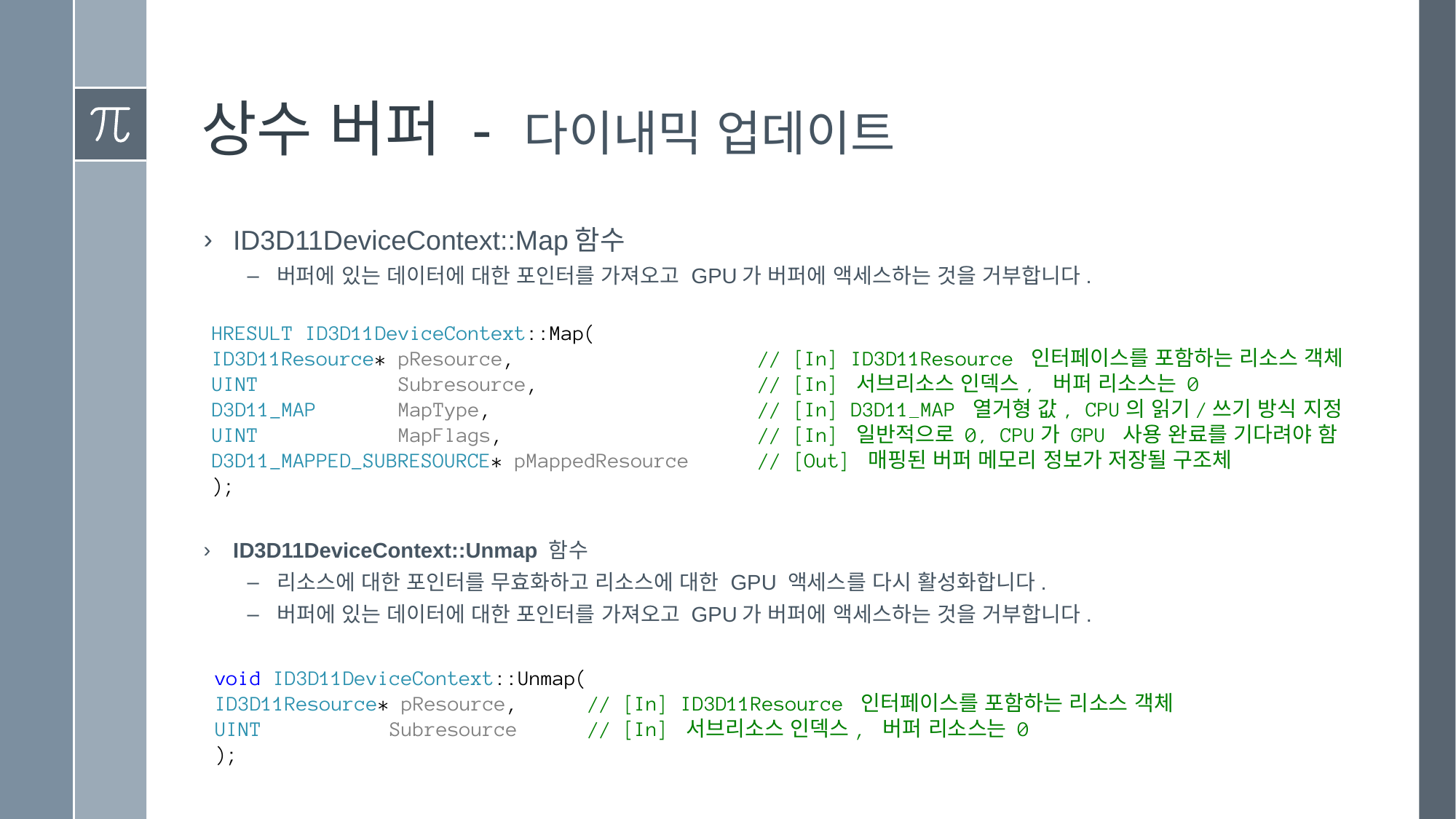

# 상수 버퍼 - 다이내믹 업데이트
ID3D11DeviceContext::Map함수
버퍼에 있는 데이터에 대한 포인터를 가져오고 GPU가 버퍼에 액세스하는 것을 거부합니다.
HRESULT ID3D11DeviceContext::Map(
ID3D11Resource* pResource,          		// [In] ID3D11Resource 인터페이스를 포함하는 리소스 객체
UINT            Subresource,        		// [In] 서브리소스 인덱스, 버퍼 리소스는 0
D3D11_MAP       MapType,            		// [In] D3D11_MAP 열거형 값, CPU의 읽기/쓰기 방식 지정
UINT            MapFlags,           		// [In] 일반적으로 0, CPU가 GPU 사용 완료를 기다려야 함
D3D11_MAPPED_SUBRESOURCE* pMappedResource 	// [Out] 매핑된 버퍼 메모리 정보가 저장될 구조체
);
ID3D11DeviceContext::Unmap 함수
리소스에 대한 포인터를 무효화하고 리소스에 대한 GPU 액세스를 다시 활성화합니다.
버퍼에 있는 데이터에 대한 포인터를 가져오고 GPU가 버퍼에 액세스하는 것을 거부합니다.
void ID3D11DeviceContext::Unmap(
ID3D11Resource* pResource,      // [In] ID3D11Resource 인터페이스를 포함하는 리소스 객체
UINT           Subresource      // [In] 서브리소스 인덱스, 버퍼 리소스는 0
);